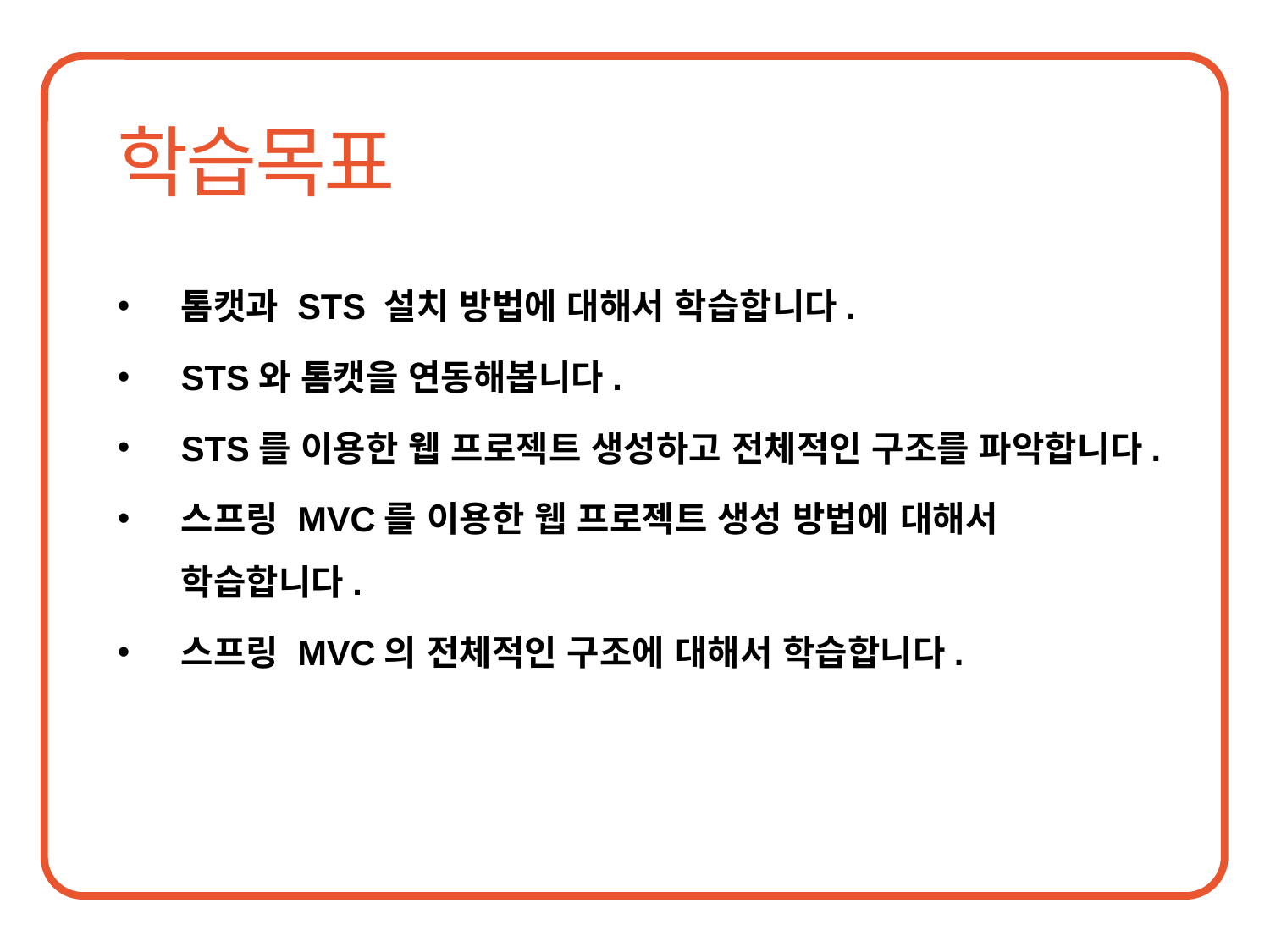

톰캣과 STS 설치 방법에 대해서 학습합니다.
STS와 톰캣을 연동해봅니다.
STS를 이용한 웹 프로젝트 생성하고 전체적인 구조를 파악합니다.
스프링 MVC를 이용한 웹 프로젝트 생성 방법에 대해서 학습합니다.
스프링 MVC의 전체적인 구조에 대해서 학습합니다.